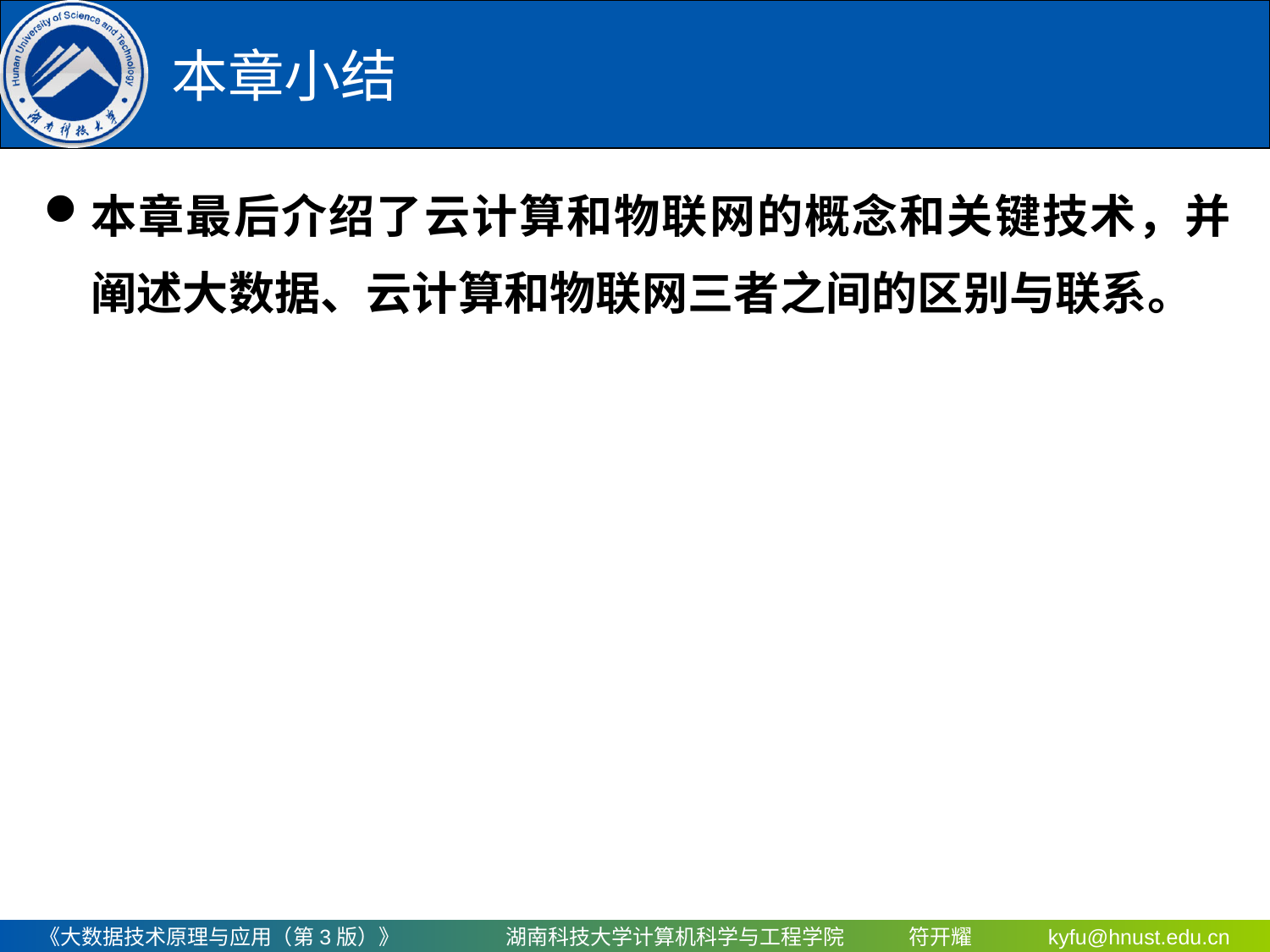

# 本章小结
本章最后介绍了云计算和物联网的概念和关键技术，并阐述大数据、云计算和物联网三者之间的区别与联系。